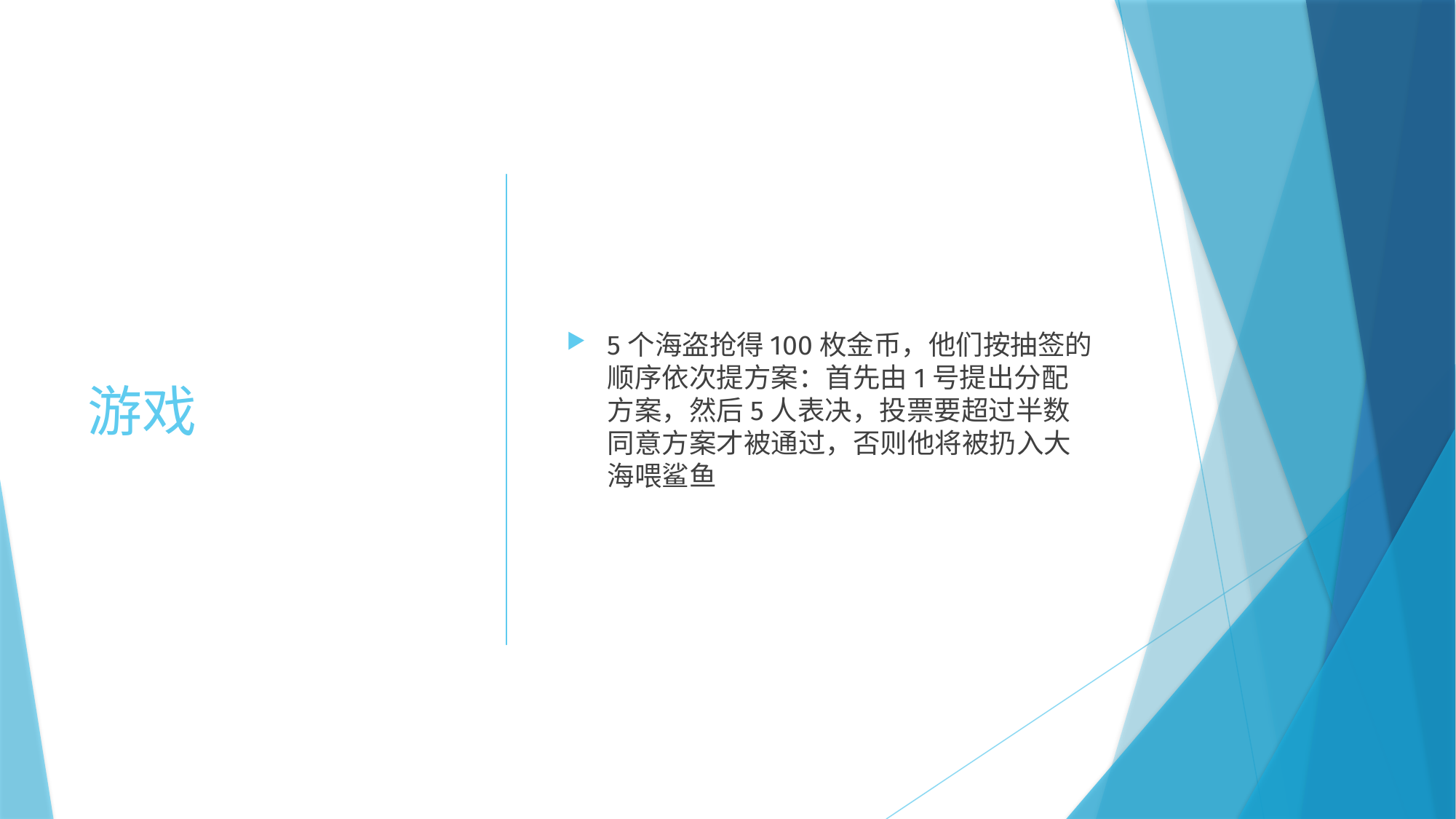

# 游戏
5个海盗抢得100枚金币，他们按抽签的顺序依次提方案：首先由1号提出分配方案，然后5人表决，投票要超过半数同意方案才被通过，否则他将被扔入大海喂鲨鱼